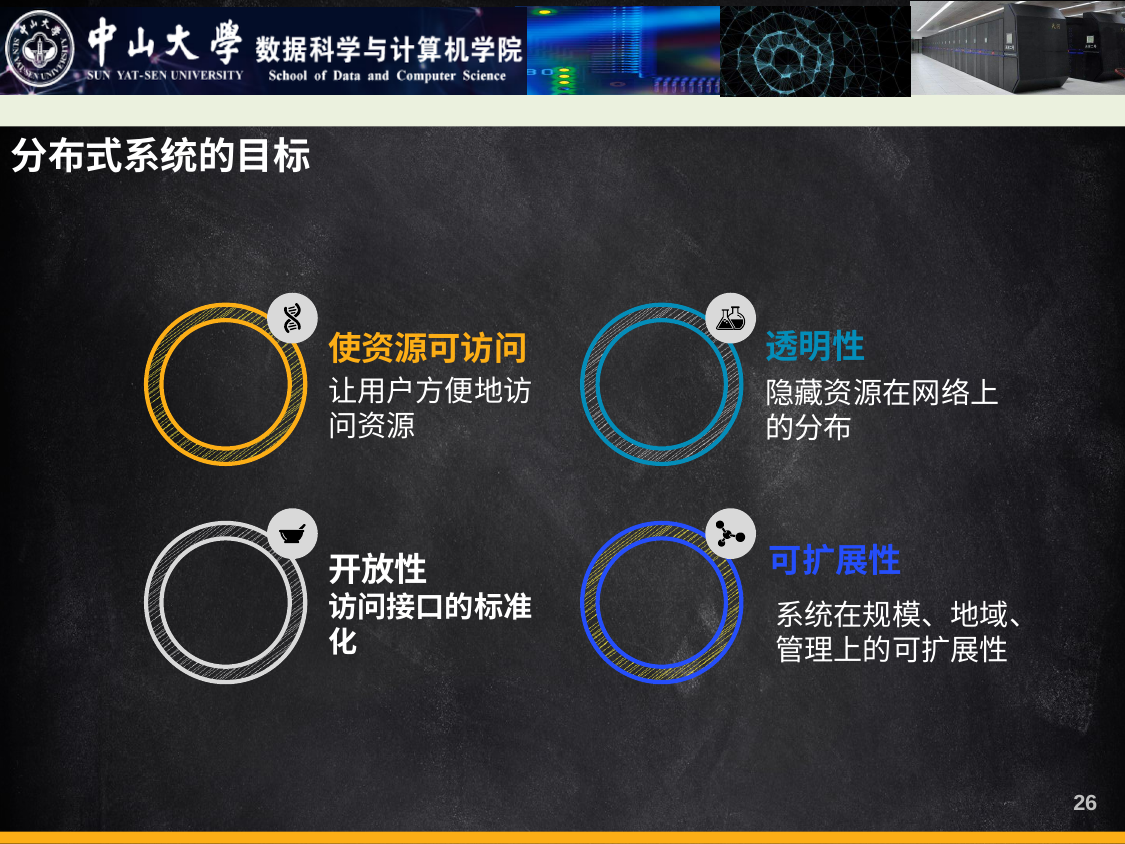

分布式系统的目标

透明性
隐藏资源在网络上的分布
使资源可访问
让用户方便地访问资源

可扩展性
系统在规模、地域、管理上的可扩展性
开放性
访问接口的标准化